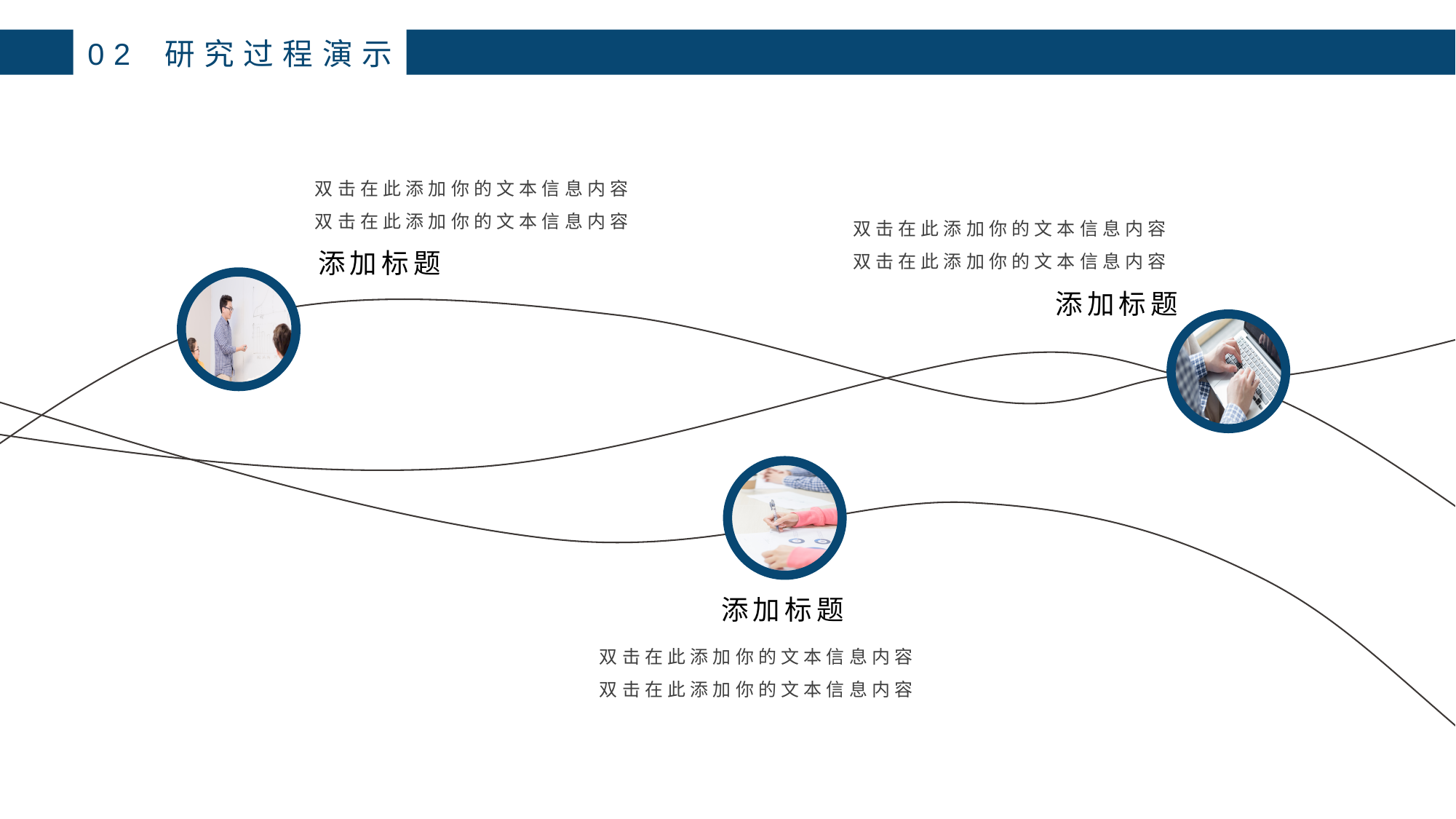

02 研究过程演示

双击在此添加你的文本信息内容双击在此添加你的文本信息内容
双击在此添加你的文本信息内容双击在此添加你的文本信息内容
添加标题

添加标题
添加标题
双击在此添加你的文本信息内容双击在此添加你的文本信息内容